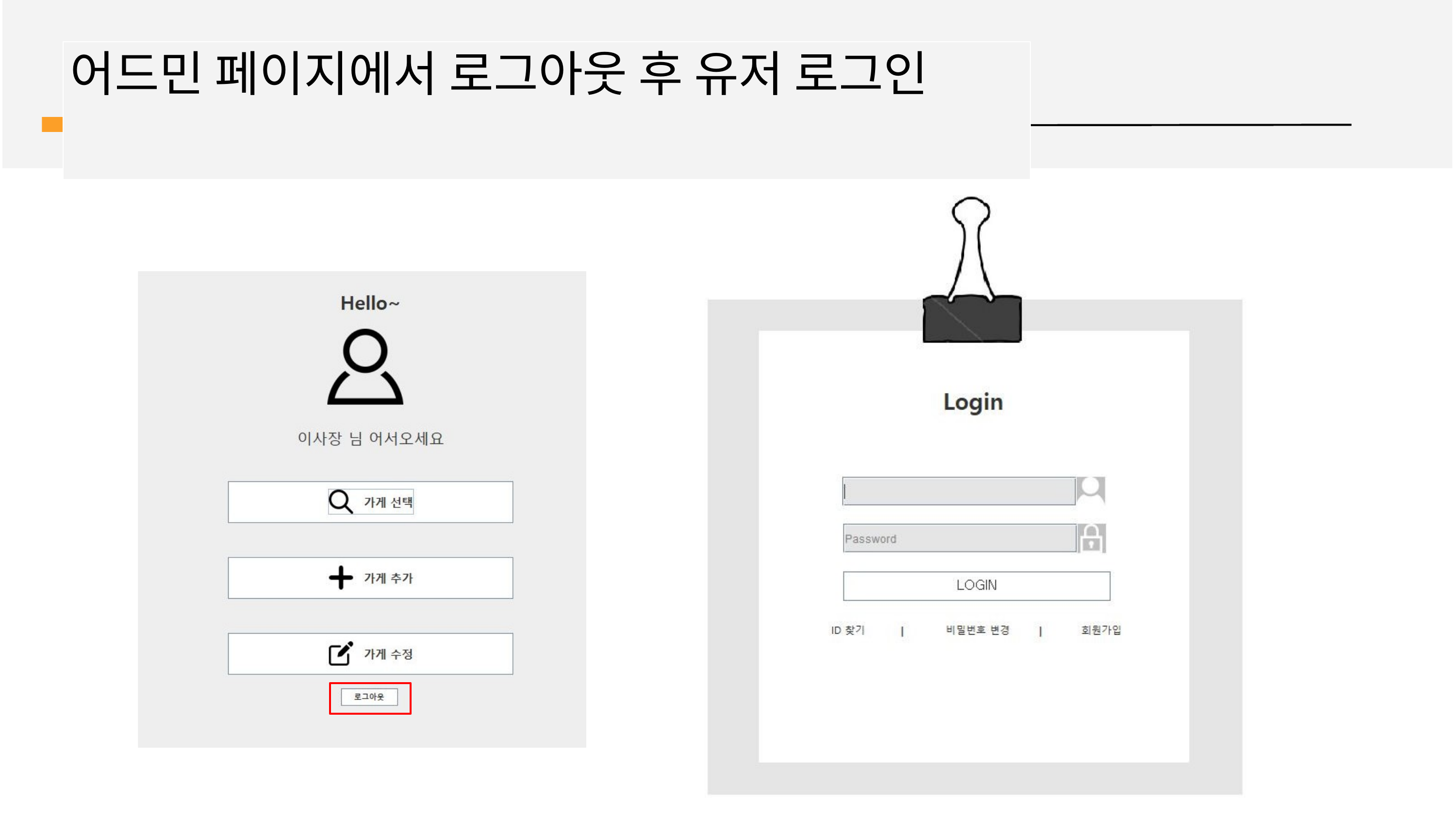

# 어드민 페이지에서 로그아웃 후 유저 로그인